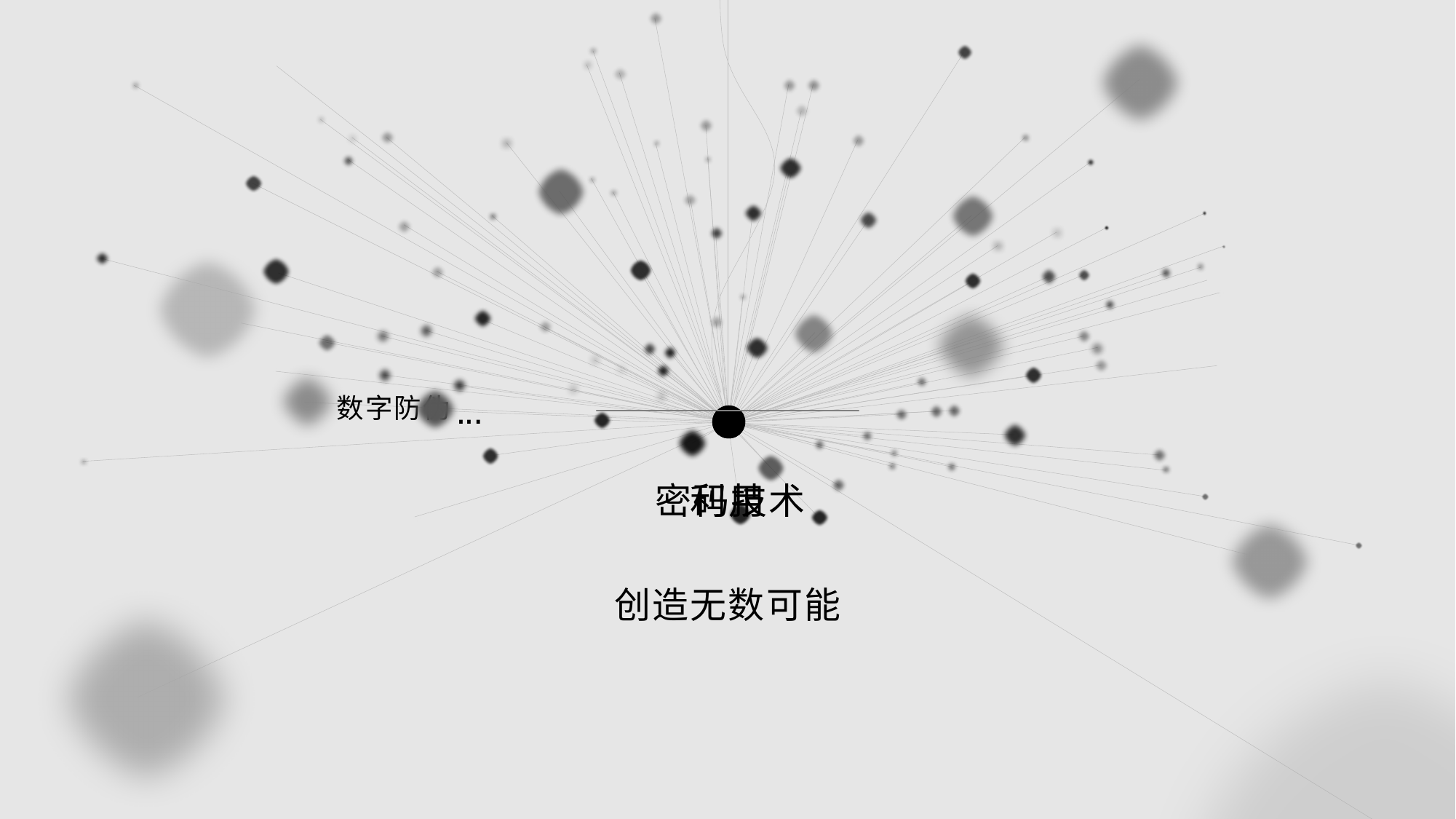

.
.
.

数字防伪

利用
密码技术

创造无数可能